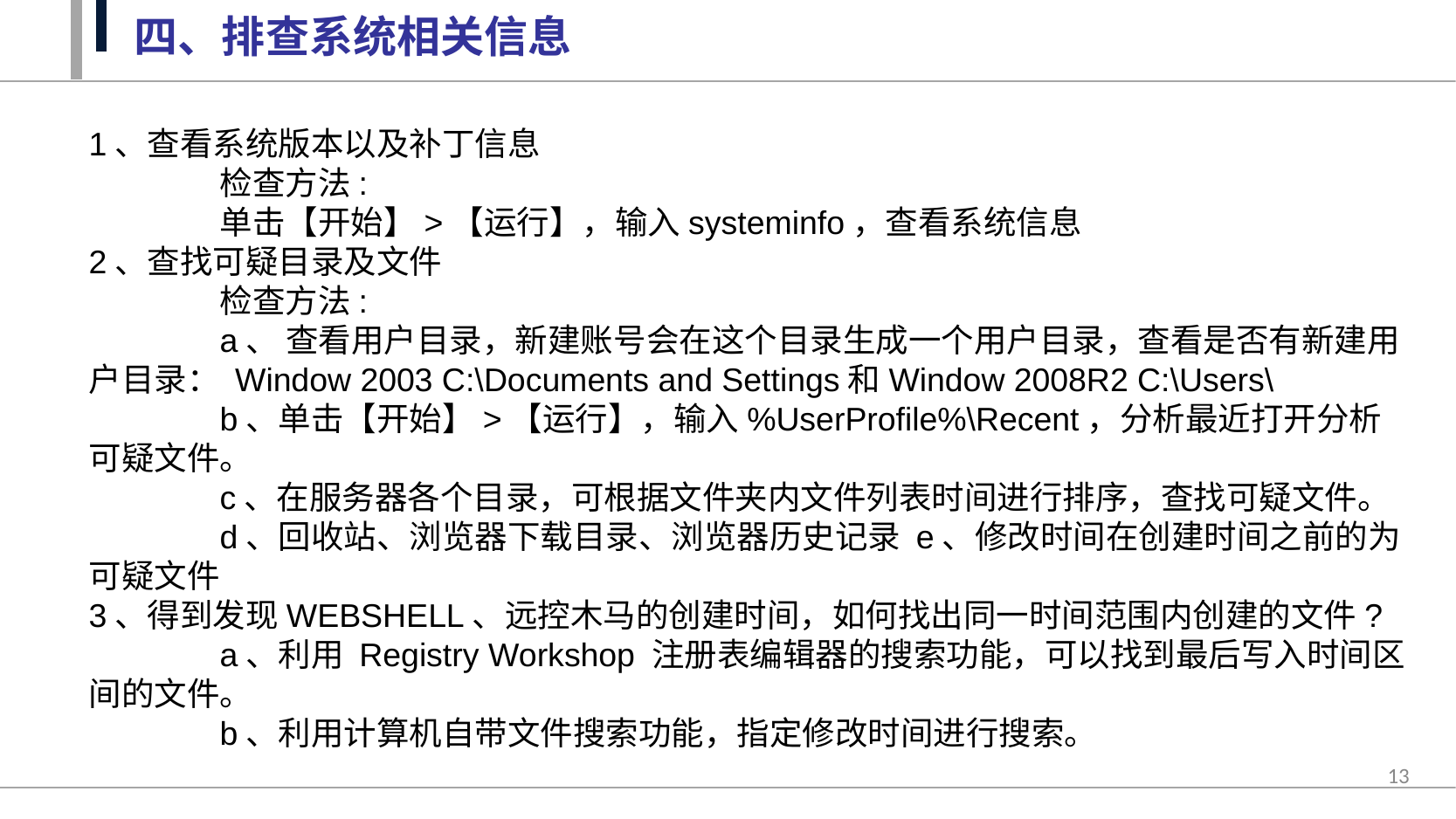

四、排查系统相关信息
1、查看系统版本以及补丁信息
	检查方法:
	单击【开始】>【运行】，输入systeminfo，查看系统信息
2、查找可疑目录及文件
	检查方法:
	a、 查看用户目录，新建账号会在这个目录生成一个用户目录，查看是否有新建用户目录： Window 2003 C:\Documents and Settings和Window 2008R2 C:\Users\
	b、单击【开始】>【运行】，输入%UserProfile%\Recent，分析最近打开分析可疑文件。
	c、在服务器各个目录，可根据文件夹内文件列表时间进行排序，查找可疑文件。
	d、回收站、浏览器下载目录、浏览器历史记录 e、修改时间在创建时间之前的为可疑文件
3、得到发现WEBSHELL、远控木马的创建时间，如何找出同一时间范围内创建的文件?
	a、利用 Registry Workshop 注册表编辑器的搜索功能，可以找到最后写入时间区间的文件。
	b、利用计算机自带文件搜索功能，指定修改时间进行搜索。

13